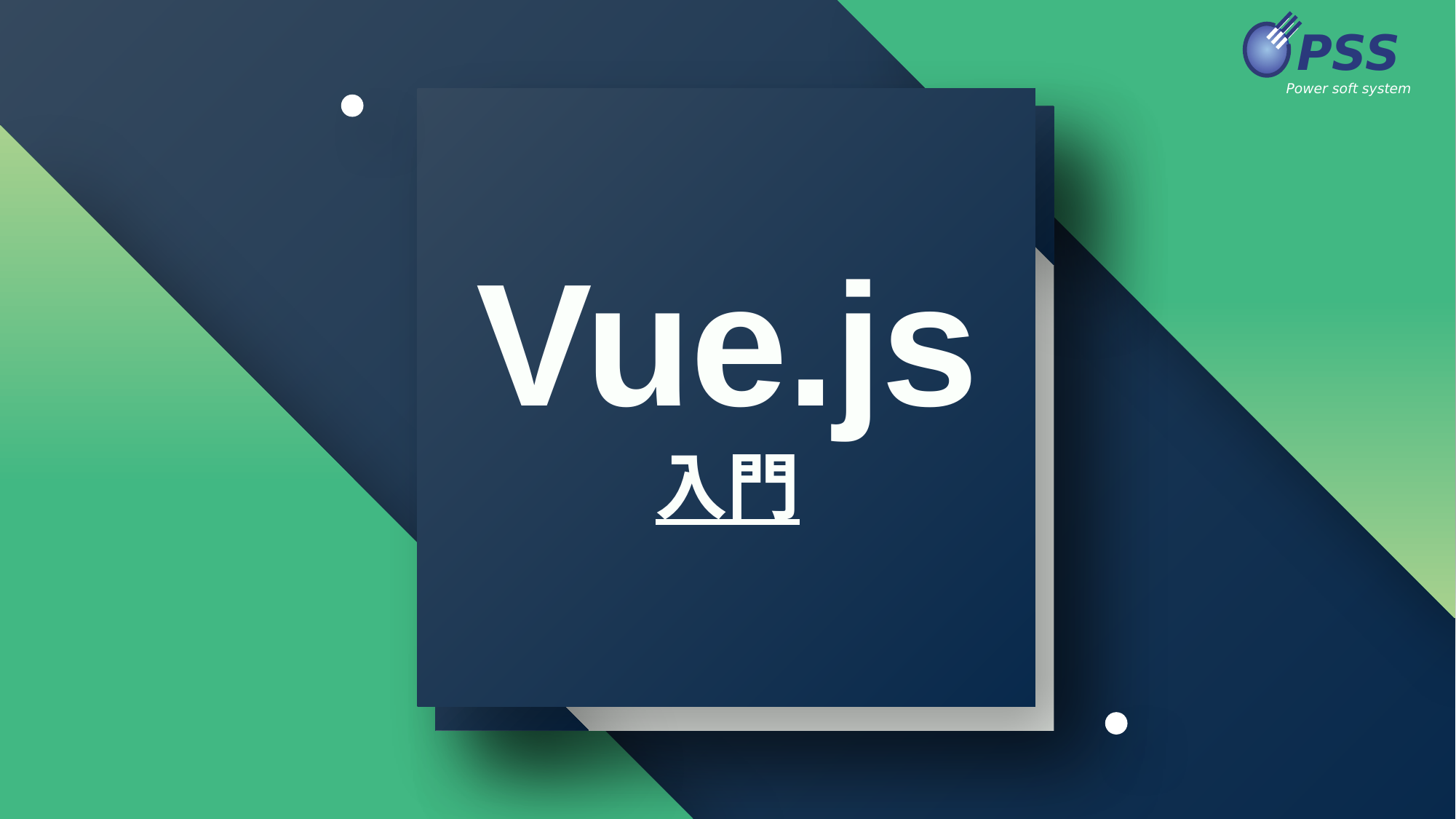

PSS
Power soft system

# Vue.js 入門

Presentation By (株)パワーソフトシステム